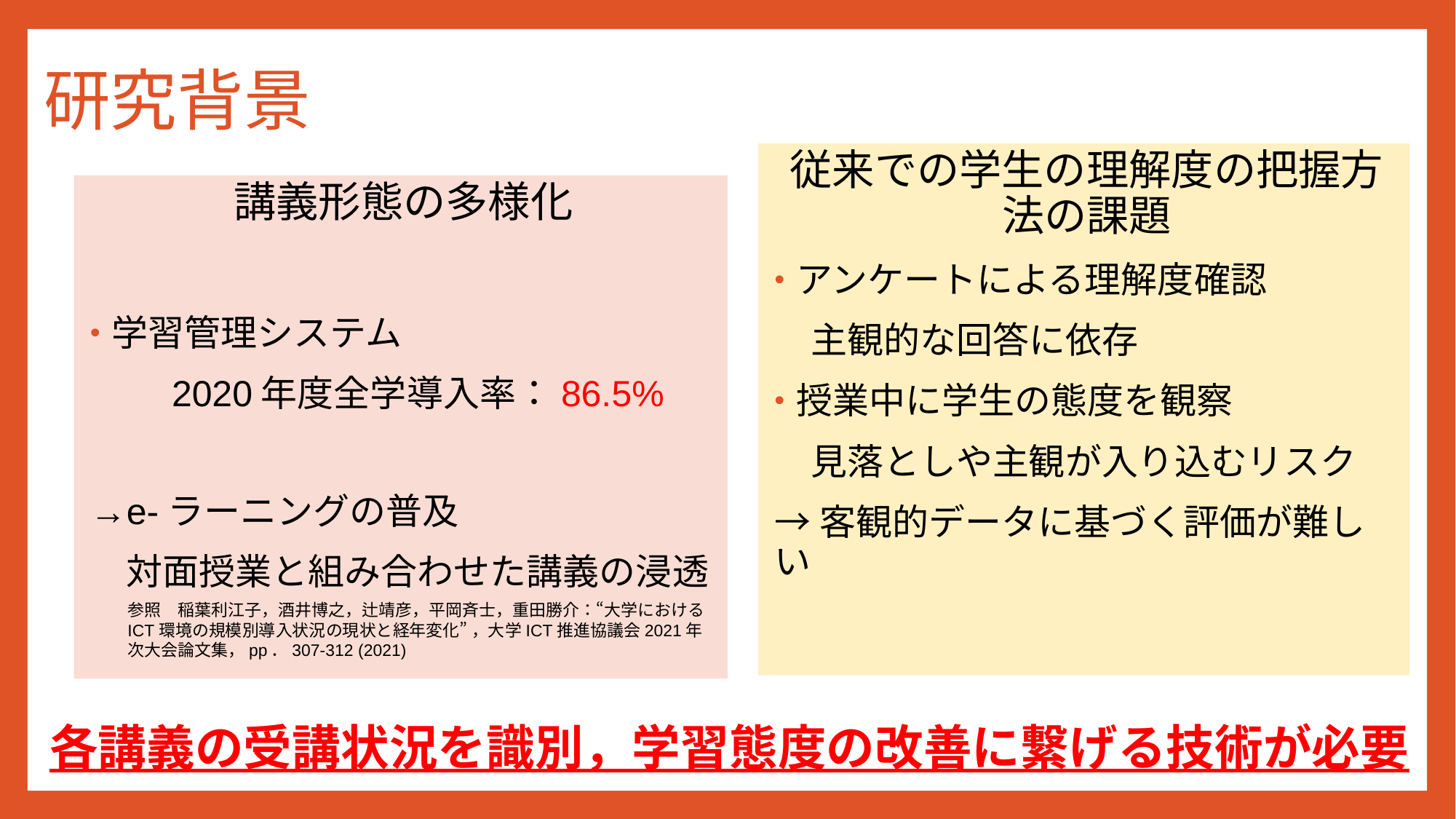

# 研究背景
従来での学生の理解度の把握方法の課題
アンケートによる理解度確認
　主観的な回答に依存
授業中に学生の態度を観察
　見落としや主観が入り込むリスク
→客観的データに基づく評価が難しい
講義形態の多様化

学習管理システム
　　2020年度全学導入率：86.5%

→e-ラーニングの普及
　対面授業と組み合わせた講義の浸透

参照　稲葉利江子，酒井博之，辻靖彦，平岡斉士，重田勝介：“大学におけるICT環境の規模別導入状況の現状と経年変化” ，大学ICT推進協議会2021年次大会論文集，pp．307-312 (2021)
各講義の受講状況を識別，学習態度の改善に繋げる技術が必要